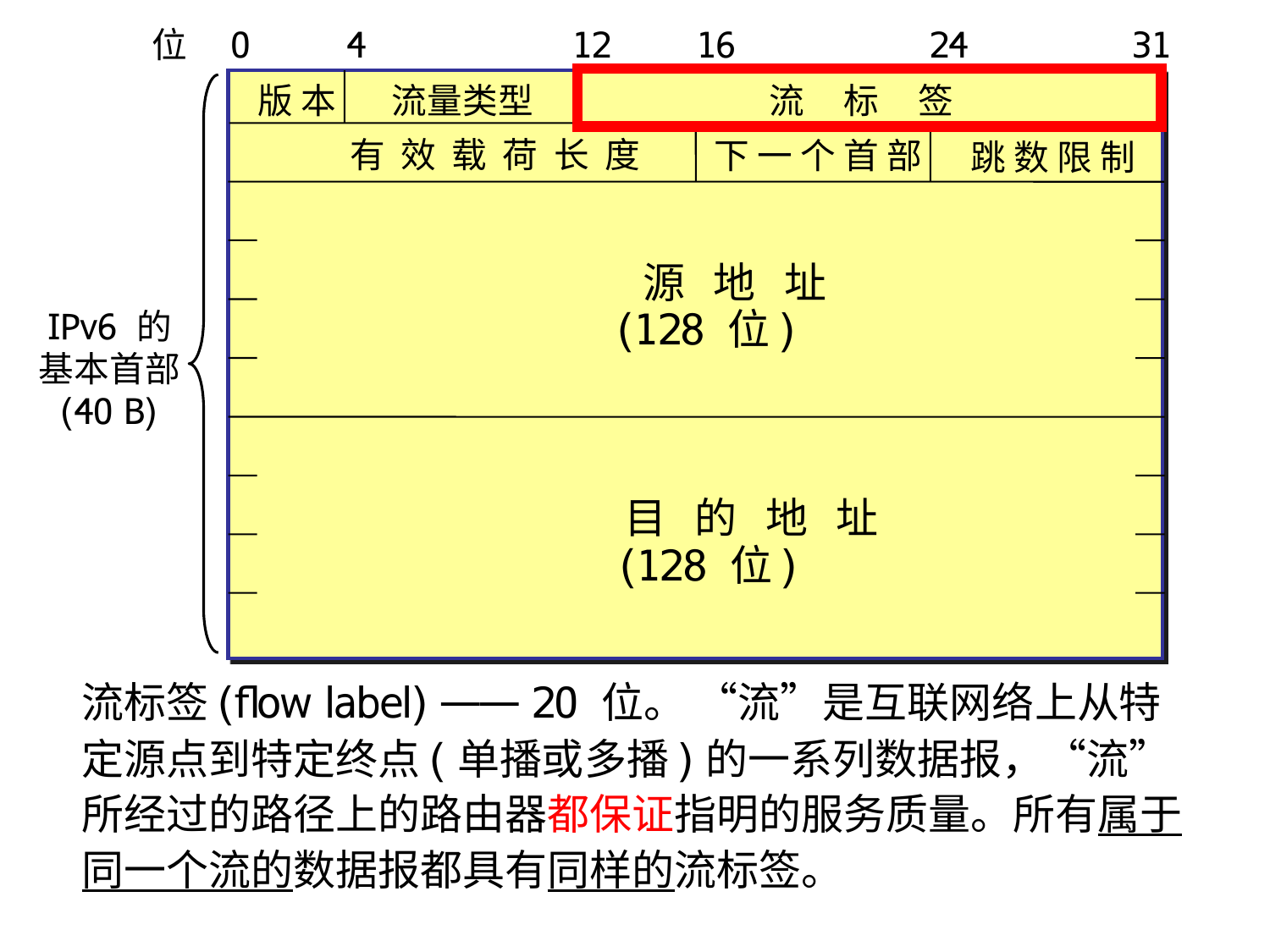

位
0
4
12
16
24
31

版 本
流量类型
流     标     签

有  效  载  荷  长  度
下 一 个 首 部
跳 数 限 制

源   地   址
(128 位)
IPv6 的
基本首部
(40 B)

目   的   地   址
(128 位)

流标签(flow label) —— 20 位。 “流”是互联网络上从特定源点到特定终点(单播或多播)的一系列数据报，“流”所经过的路径上的路由器都保证指明的服务质量。所有属于同一个流的数据报都具有同样的流标签。